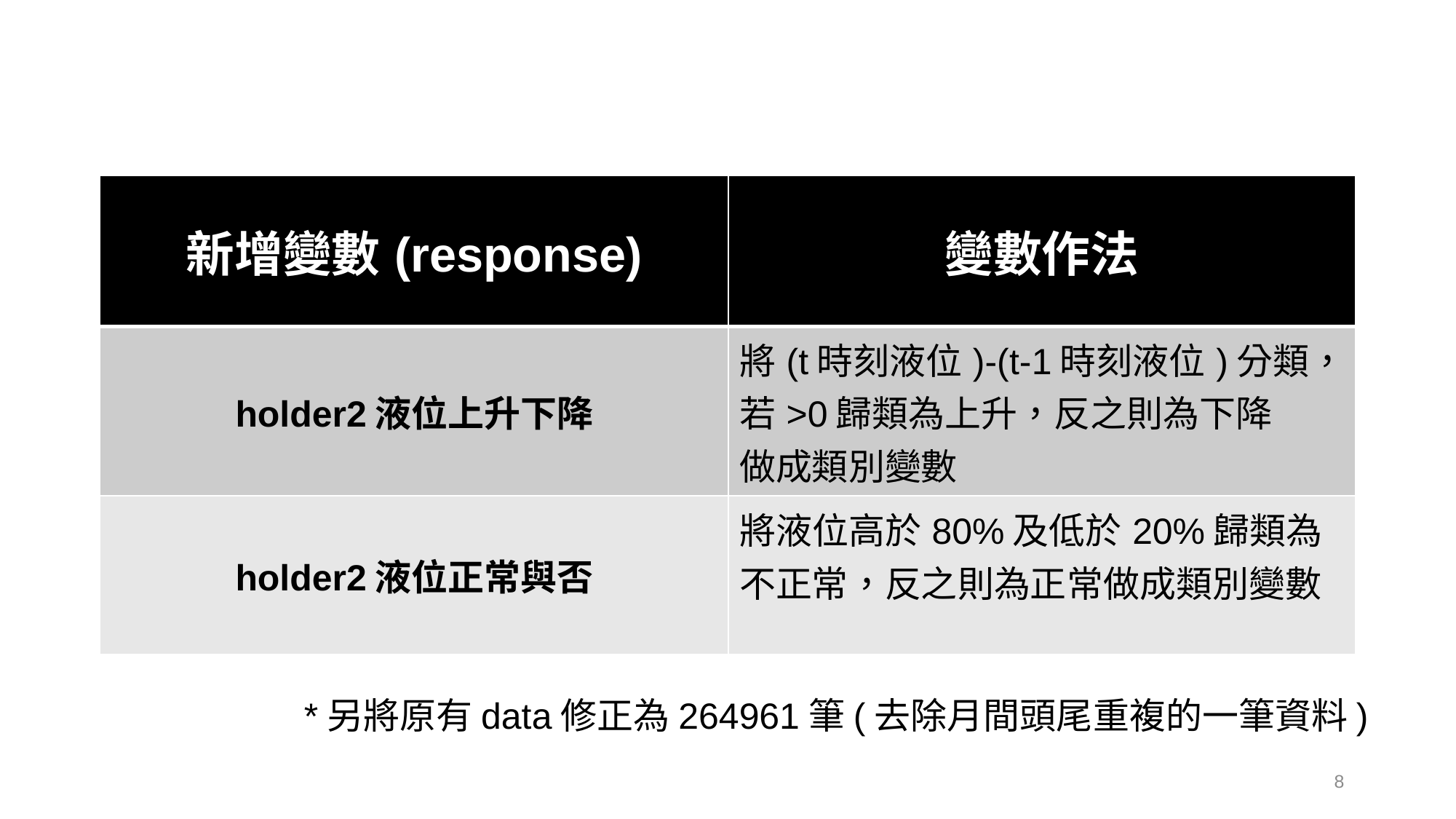

| 新增變數(response) | 變數作法 |
| --- | --- |
| holder2液位上升下降 | 將(t時刻液位)-(t-1時刻液位)分類， 若>0歸類為上升，反之則為下降 做成類別變數 |
| holder2液位正常與否 | 將液位高於80%及低於20%歸類為不正常，反之則為正常做成類別變數 |
*另將原有data修正為264961筆(去除月間頭尾重複的一筆資料)
8